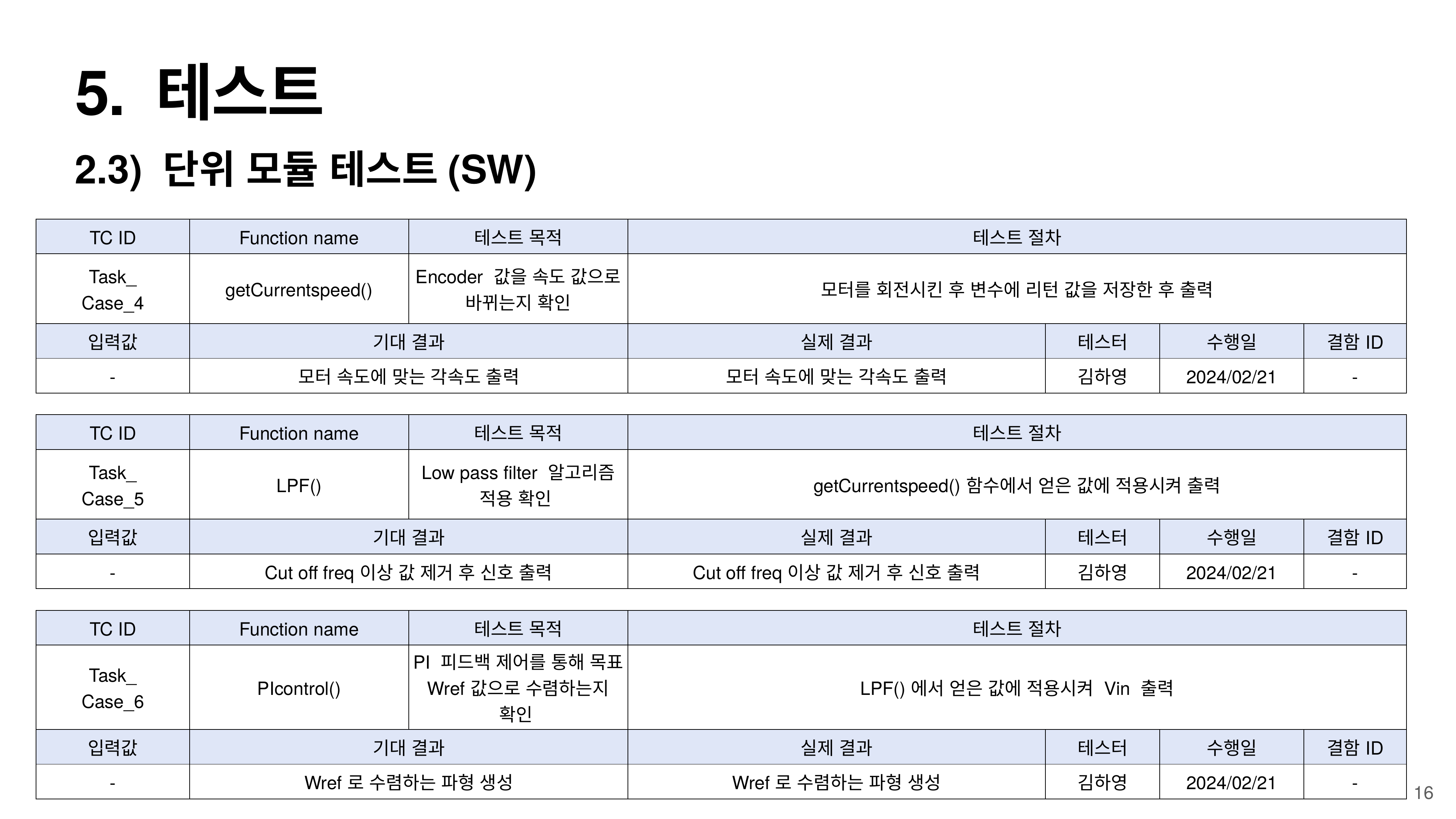

# 5. 테스트
2.3) 단위 모듈 테스트(SW)
| TC ID | Function name | 테스트 목적 | 테스트 절차 |  |  |  |
| --- | --- | --- | --- | --- | --- | --- |
| Task\_ Case\_4 | getCurrentspeed() | Encoder 값을 속도 값으로 바뀌는지 확인 | 모터를 회전시킨 후 변수에 리턴 값을 저장한 후 출력 |  |  |  |
| 입력값 | 기대 결과 |  | 실제 결과 | 테스터 | 수행일 | 결함ID |
| - | 모터 속도에 맞는 각속도 출력 |  | 모터 속도에 맞는 각속도 출력 | 김하영 | 2024/02/21 | - |
| TC ID | Function name | 테스트 목적 | 테스트 절차 |  |  |  |
| --- | --- | --- | --- | --- | --- | --- |
| Task\_ Case\_5 | LPF() | Low pass filter 알고리즘 적용 확인 | getCurrentspeed()함수에서 얻은 값에 적용시켜 출력 |  |  |  |
| 입력값 | 기대 결과 |  | 실제 결과 | 테스터 | 수행일 | 결함ID |
| - | Cut off freq이상 값 제거 후 신호 출력 |  | Cut off freq이상 값 제거 후 신호 출력 | 김하영 | 2024/02/21 | - |
| TC ID | Function name | 테스트 목적 | 테스트 절차 |  |  |  |
| --- | --- | --- | --- | --- | --- | --- |
| Task\_ Case\_6 | PIcontrol() | PI 피드백 제어를 통해 목표 Wref값으로 수렴하는지 확인 | LPF()에서 얻은 값에 적용시켜 Vin 출력 |  |  |  |
| 입력값 | 기대 결과 |  | 실제 결과 | 테스터 | 수행일 | 결함ID |
| - | Wref로 수렴하는 파형 생성 |  | Wref로 수렴하는 파형 생성 | 김하영 | 2024/02/21 | - |
16